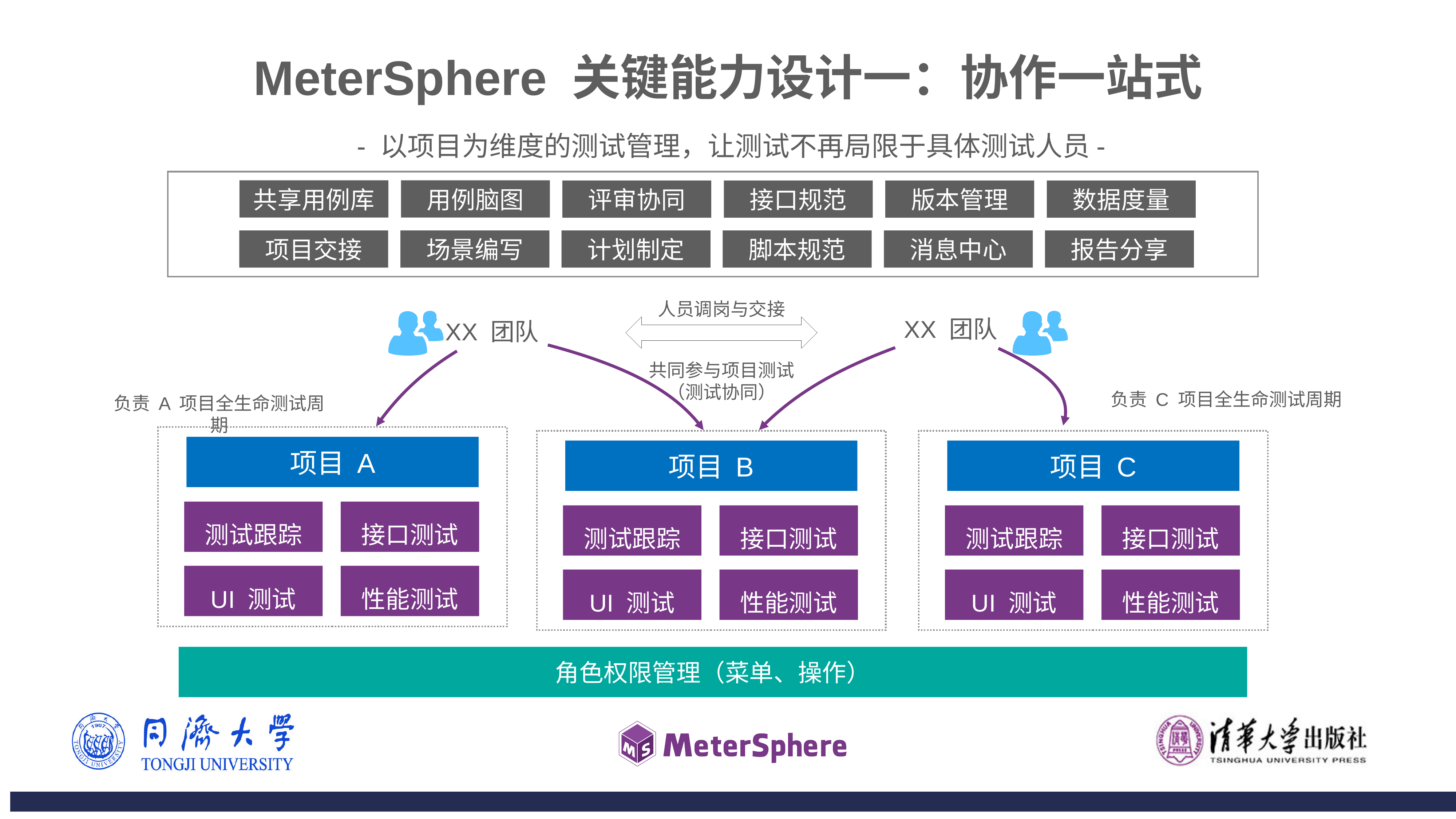

MeterSphere 关键能力设计一：协作一站式
- 以项目为维度的测试管理，让测试不再局限于具体测试人员-

共享用例库
用例脑图
评审协同
接口规范
版本管理
数据度量
项目交接
场景编写
计划制定
脚本规范
消息中心
报告分享
人员调岗与交接

XX 团队

XX 团队

共同参与项目测试（测试协同）
负责 C 项目全生命测试周期
负责 A 项目全生命测试周期

项目 A
测试跟踪
接口测试
UI 测试
性能测试

项目 B
测试跟踪
接口测试
UI 测试
性能测试

项目 C
测试跟踪
接口测试
UI 测试
性能测试
角色权限管理（菜单、操作）